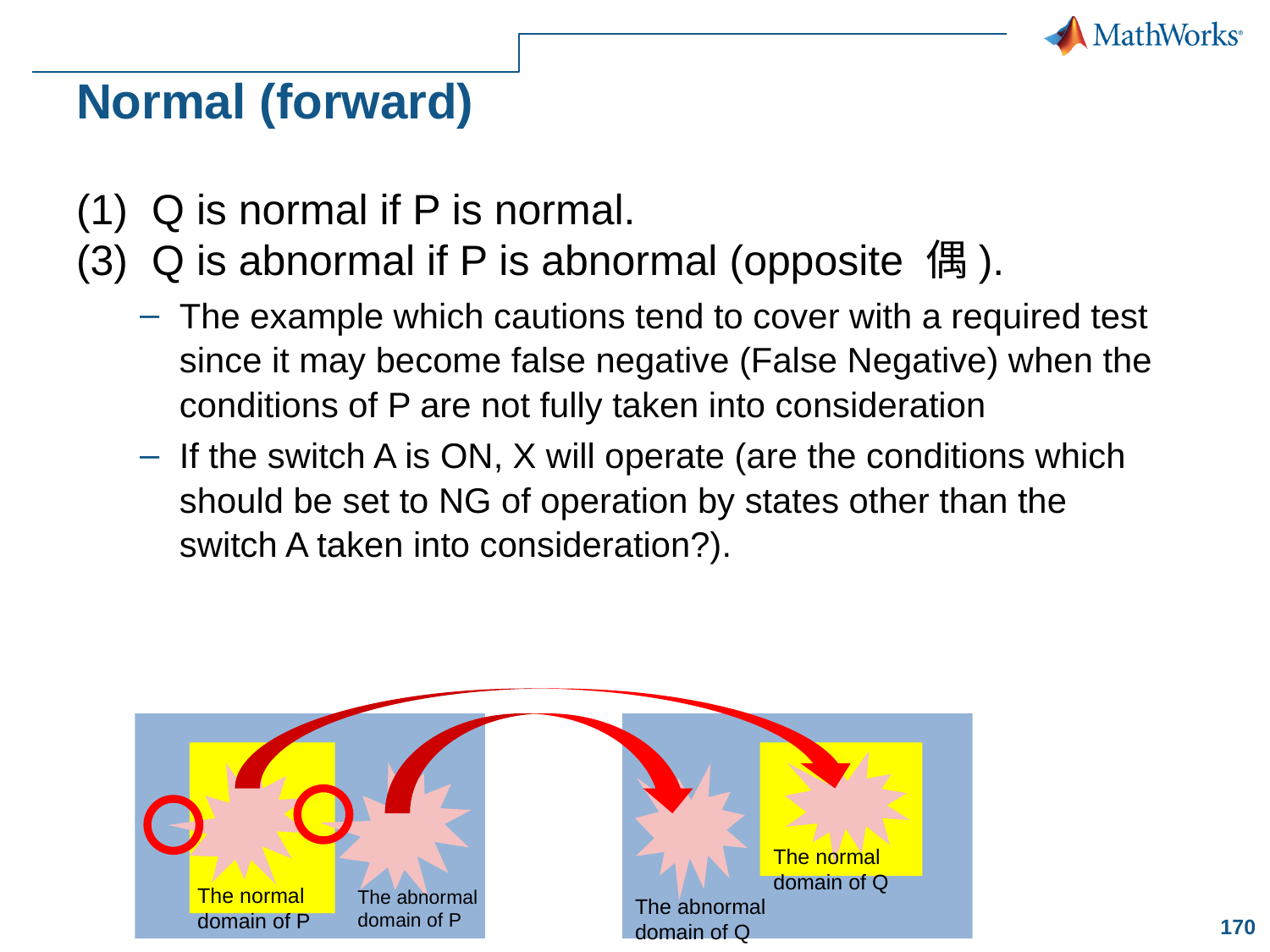

# Normal (forward)
(1)  Q is normal if P is normal.
(3)  Q is abnormal if P is abnormal (opposite 偶).
The example which cautions tend to cover with a required test since it may become false negative (False Negative) when the conditions of P are not fully taken into consideration
If the switch A is ON, X will operate (are the conditions which should be set to NG of operation by states other than the switch A taken into consideration?).

The normal domain of P
The abnormal domain of P

The normal domain of Q
The abnormal domain of Q